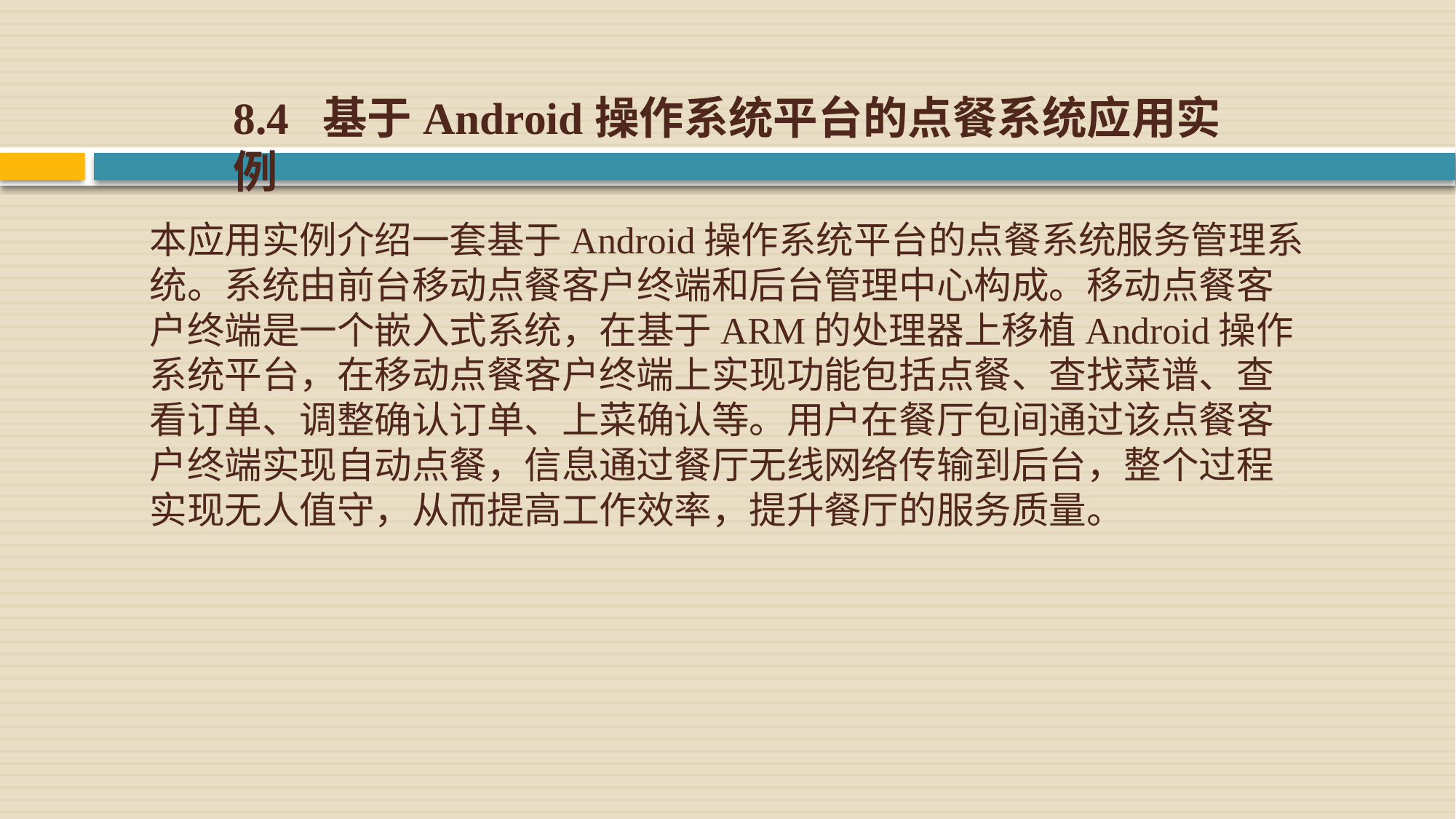

8.4  基于Android操作系统平台的点餐系统应用实例
# 本应用实例介绍一套基于Android操作系统平台的点餐系统服务管理系统。系统由前台移动点餐客户终端和后台管理中心构成。移动点餐客户终端是一个嵌入式系统，在基于ARM的处理器上移植Android操作系统平台，在移动点餐客户终端上实现功能包括点餐、查找菜谱、查看订单、调整确认订单、上菜确认等。用户在餐厅包间通过该点餐客户终端实现自动点餐，信息通过餐厅无线网络传输到后台，整个过程实现无人值守，从而提高工作效率，提升餐厅的服务质量。